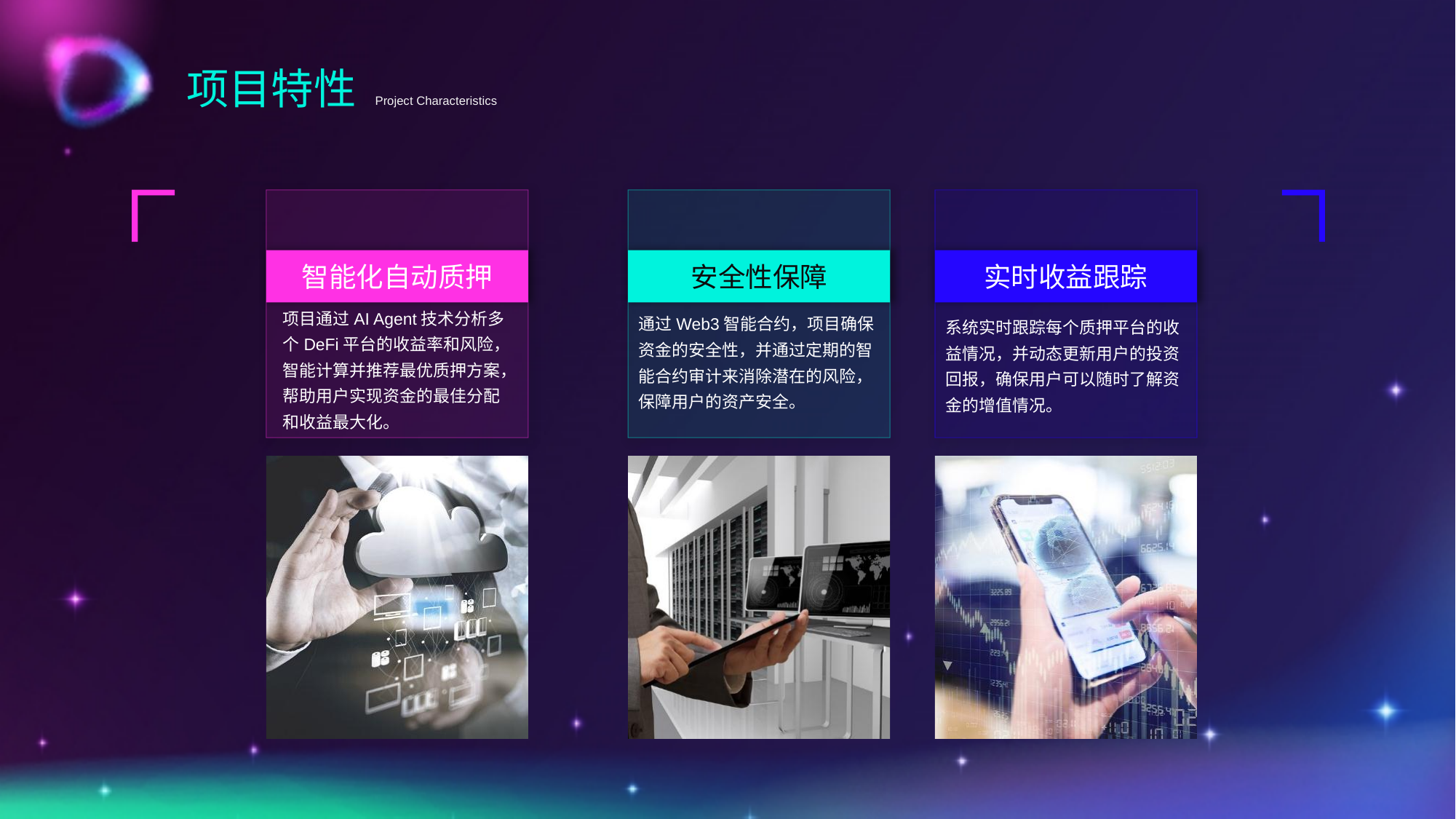

延迟符
项目特性
Project Characteristics

智能化自动质押
安全性保障
实时收益跟踪
项目通过AI Agent技术分析多个DeFi平台的收益率和风险，智能计算并推荐最优质押方案，帮助用户实现资金的最佳分配和收益最大化。
通过Web3智能合约，项目确保资金的安全性，并通过定期的智能合约审计来消除潜在的风险，保障用户的资产安全。
系统实时跟踪每个质押平台的收益情况，并动态更新用户的投资回报，确保用户可以随时了解资金的增值情况。